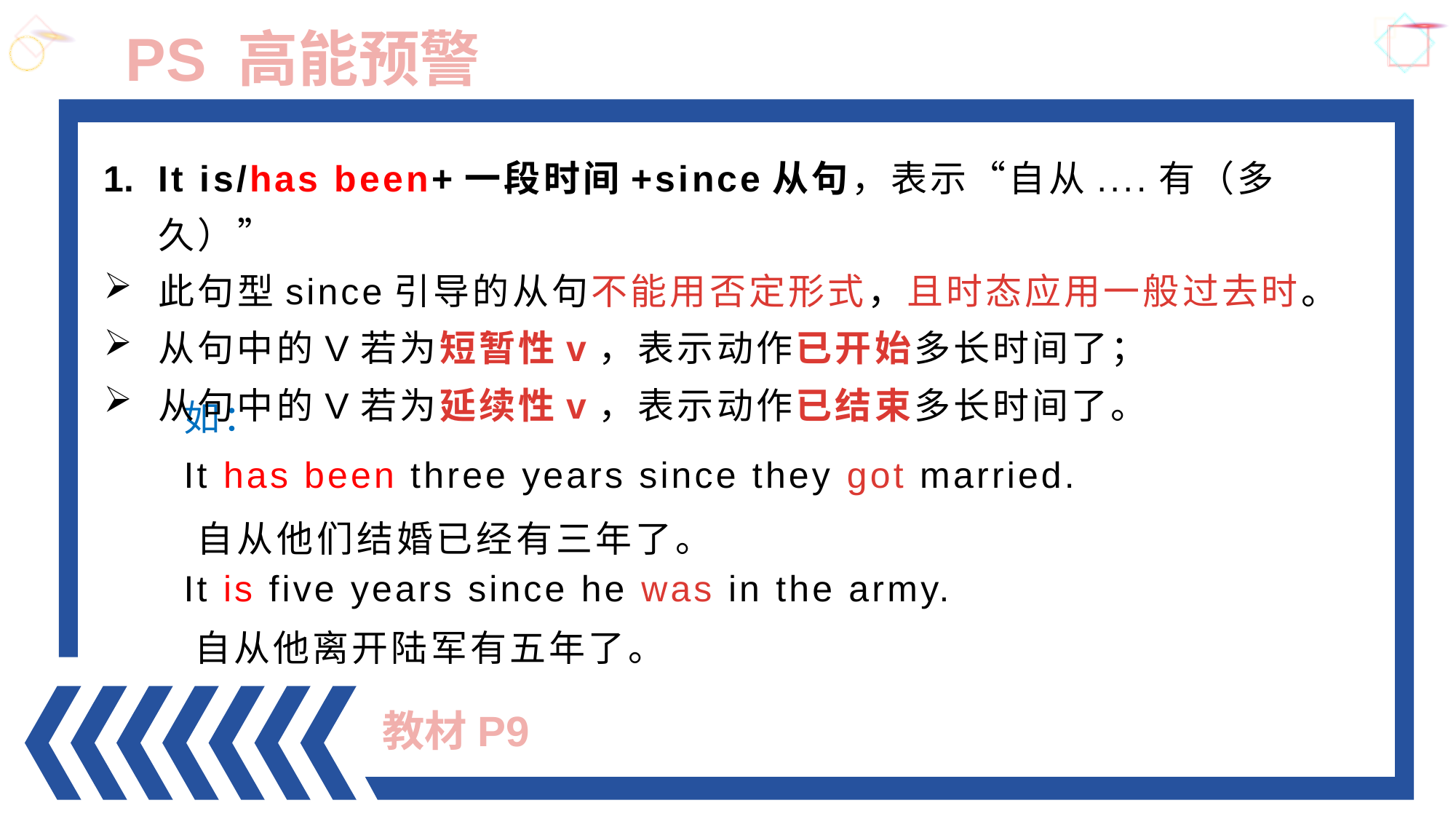

PS 高能预警

如：
It has been three years since they got married.

It is five years since he was in the army.

It is/has been+一段时间+since从句，表示“自从....有（多久）”
此句型since引导的从句不能用否定形式，且时态应用一般过去时。
从句中的V若为短暂性v，表示动作已开始多长时间了；
从句中的V若为延续性v，表示动作已结束多长时间了。
自从他们结婚已经有三年了。
自从他离开陆军有五年了。
教材P9